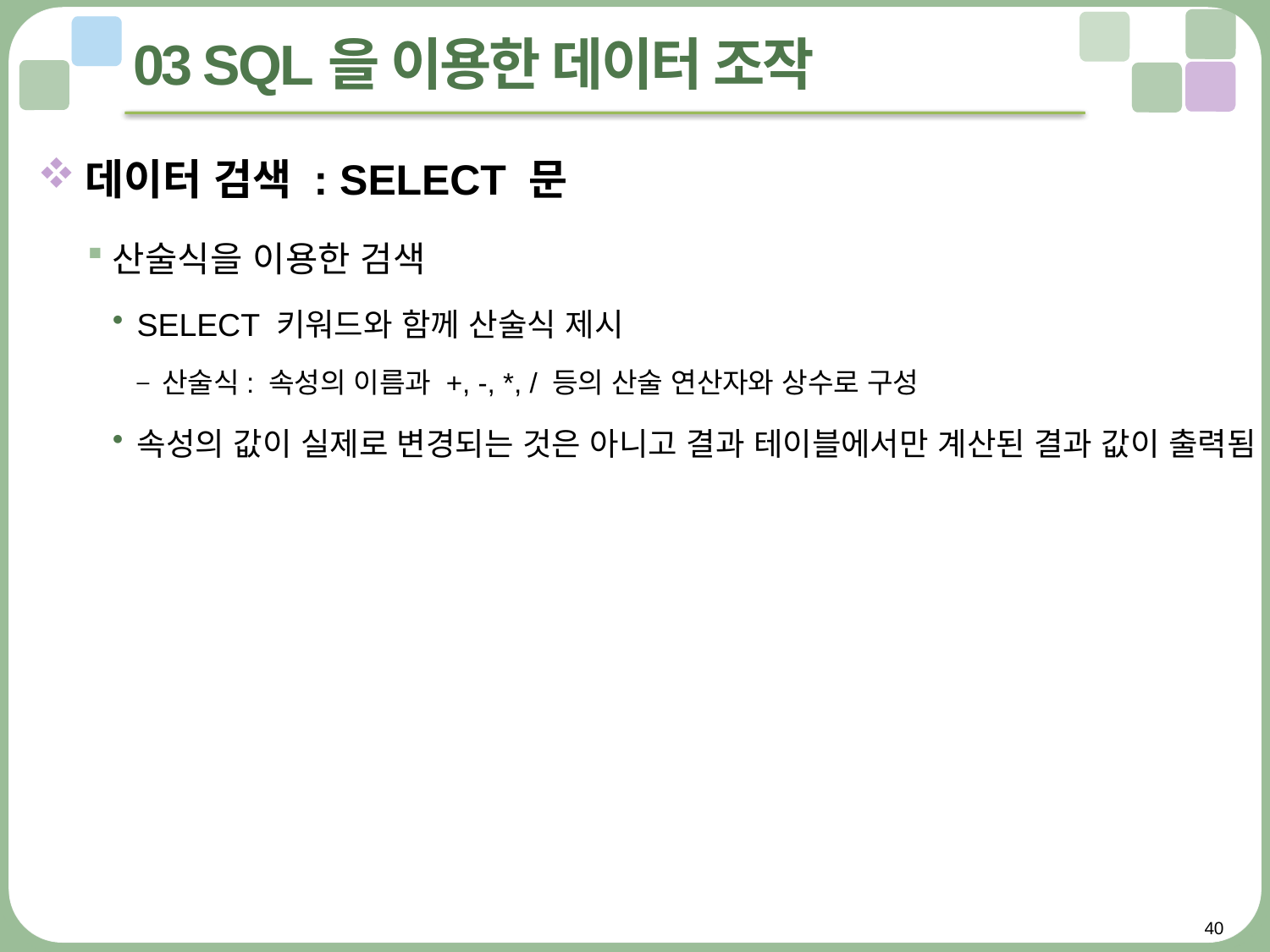

# 03 SQL을 이용한 데이터 조작
데이터 검색 : SELECT 문
산술식을 이용한 검색
SELECT 키워드와 함께 산술식 제시
산술식: 속성의 이름과 +, -, *, / 등의 산술 연산자와 상수로 구성
속성의 값이 실제로 변경되는 것은 아니고 결과 테이블에서만 계산된 결과 값이 출력됨